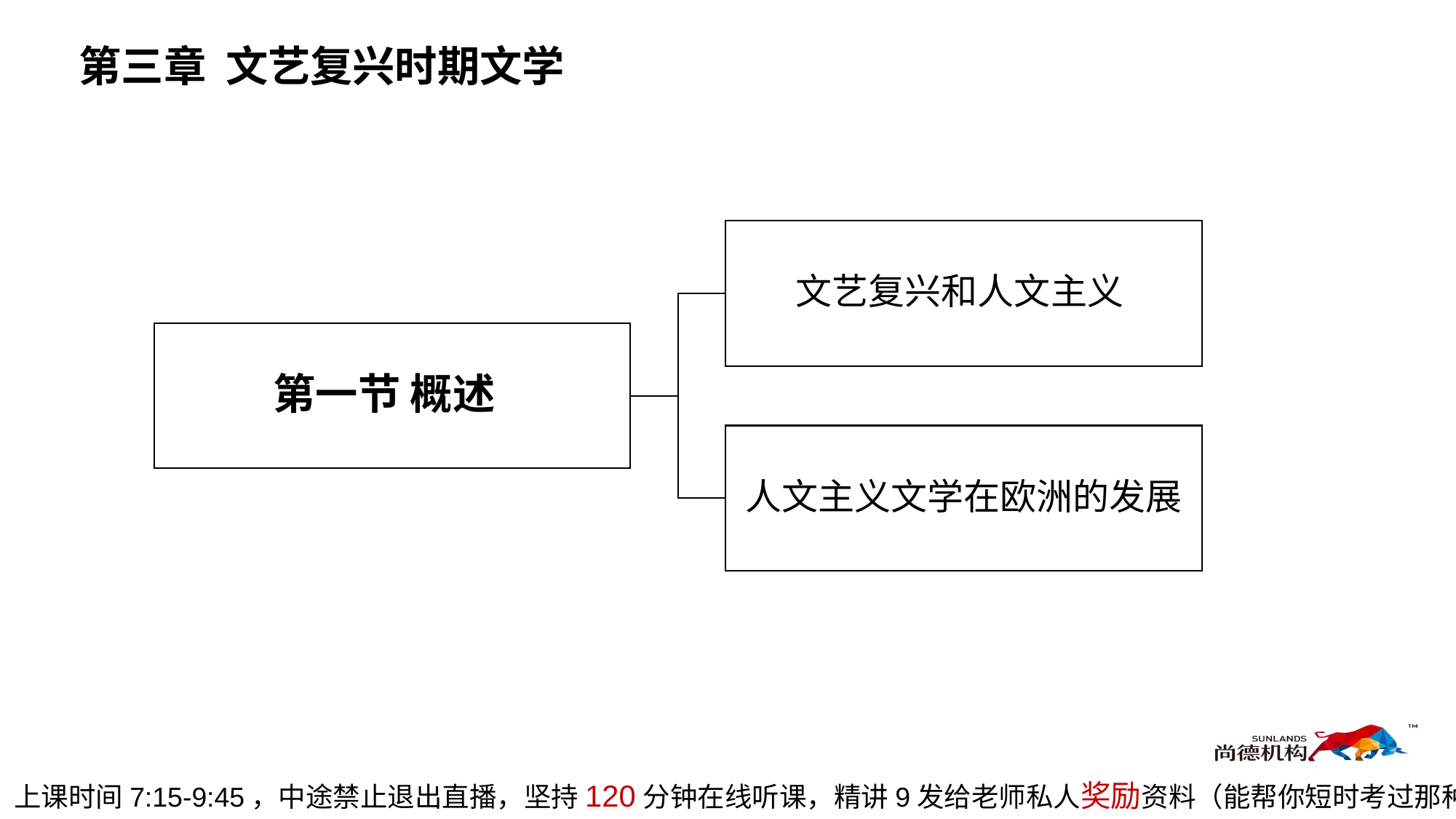

第三章  文艺复兴时期文学
第一节 概述
文艺复兴和人文主义
人文主义文学在欧洲的发展